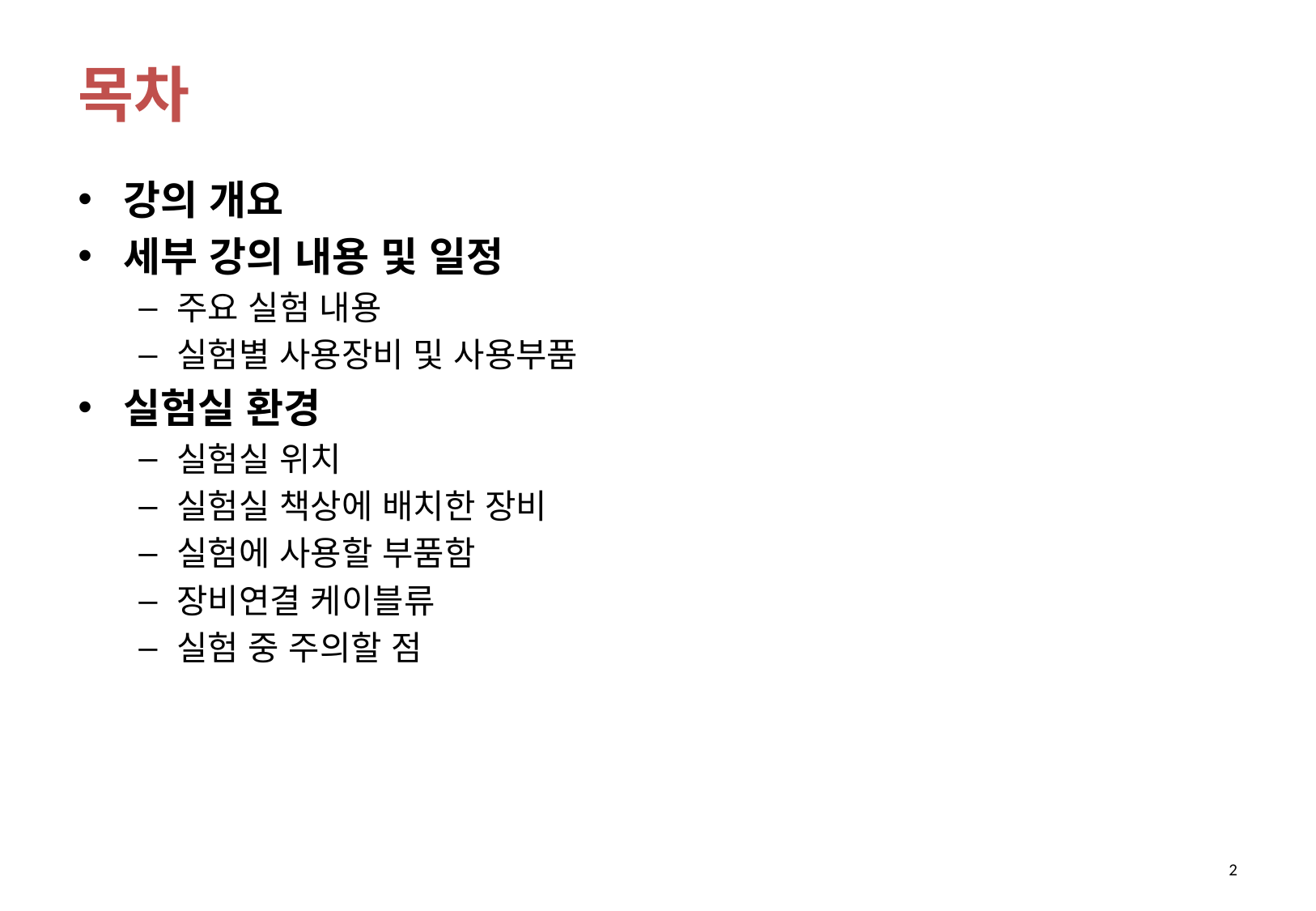

# 목차
강의 개요
세부 강의 내용 및 일정
주요 실험 내용
실험별 사용장비 및 사용부품
실험실 환경
실험실 위치
실험실 책상에 배치한 장비
실험에 사용할 부품함
장비연결 케이블류
실험 중 주의할 점

2